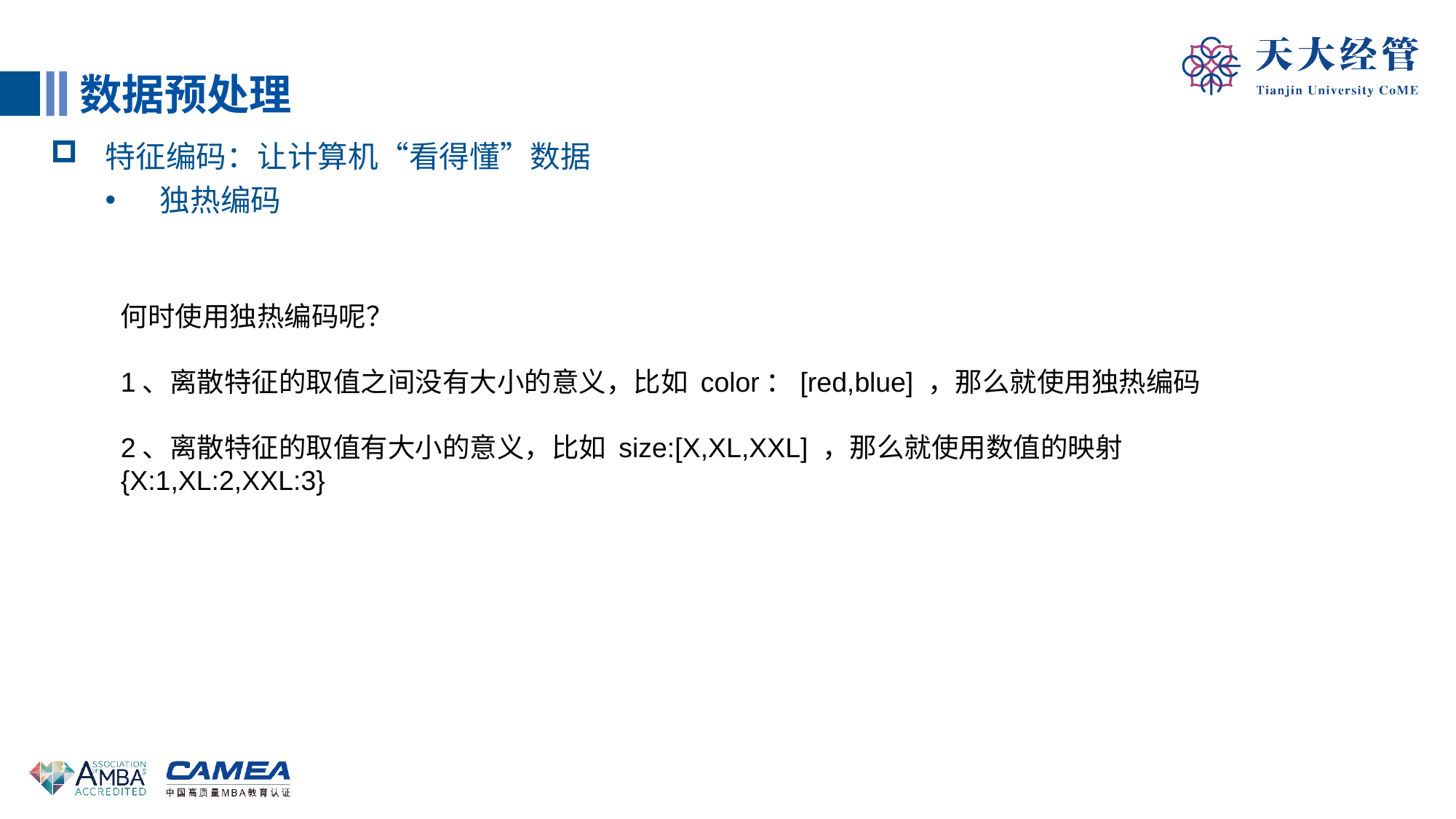

数据预处理

特征编码：让计算机“看得懂”数据
独热编码
何时使用独热编码呢？

1、离散特征的取值之间没有大小的意义，比如 color：[red,blue] ，那么就使用独热编码

2、离散特征的取值有大小的意义，比如 size:[X,XL,XXL] ，那么就使用数值的映射 {X:1,XL:2,XXL:3}